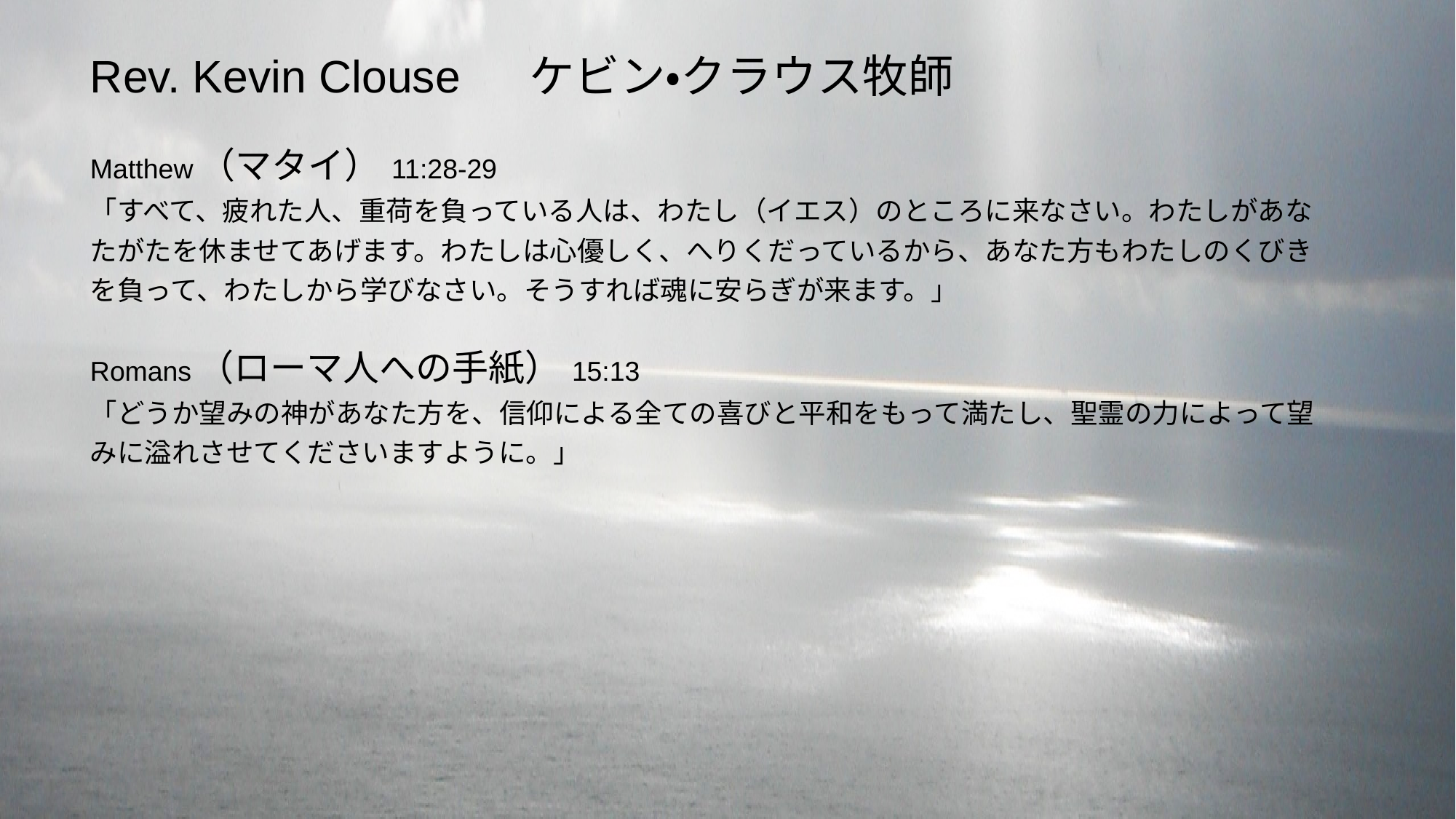

Rev. Kevin Clouse 　ケビン・クラウス牧師

Matthew（マタイ）11:28-29
「すべて、疲れた人、重荷を負っている人は、わたし（イエス）のところに来なさい。わたしがあなたがたを休ませてあげます。わたしは心優しく、へりくだっているから、あなた方もわたしのくびきを負って、わたしから学びなさい。そうすれば魂に安らぎが来ます。」

Romans（ローマ人への手紙）15:13
「どうか望みの神があなた方を、信仰による全ての喜びと平和をもって満たし、聖霊の力によって望みに溢れさせてくださいますように。」